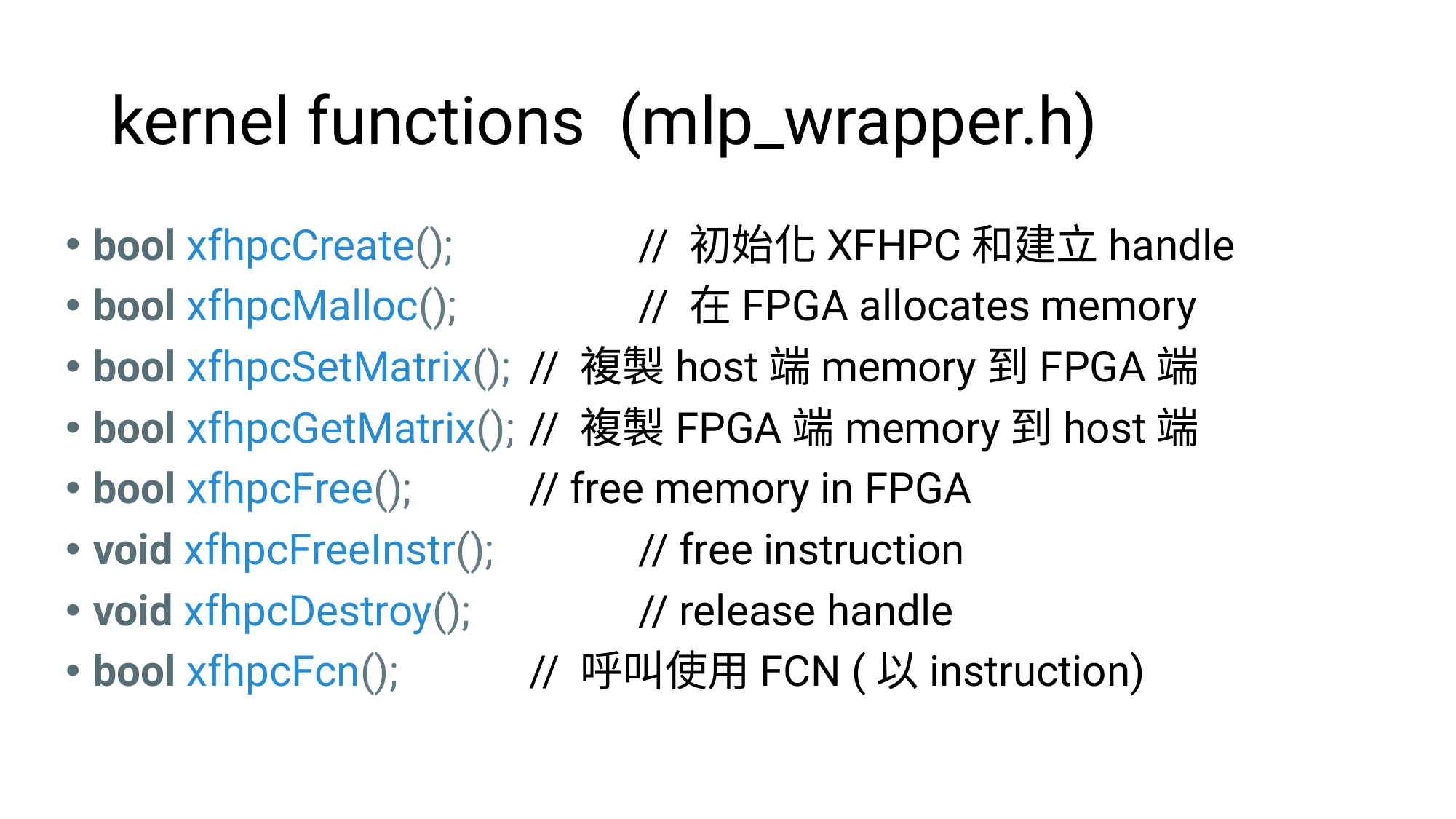

# kernel functions  (mlp_wrapper.h)
bool xfhpcCreate();		// 初始化XFHPC和建立handle
bool xfhpcMalloc();		// 在FPGA allocates memory
bool xfhpcSetMatrix();	// 複製host端memory到FPGA端
bool xfhpcGetMatrix();	// 複製FPGA端memory到host端
bool xfhpcFree();		// free memory in FPGA
void xfhpcFreeInstr();		// free instruction
void xfhpcDestroy();		// release handle
bool xfhpcFcn();		// 呼叫使用FCN (以instruction)